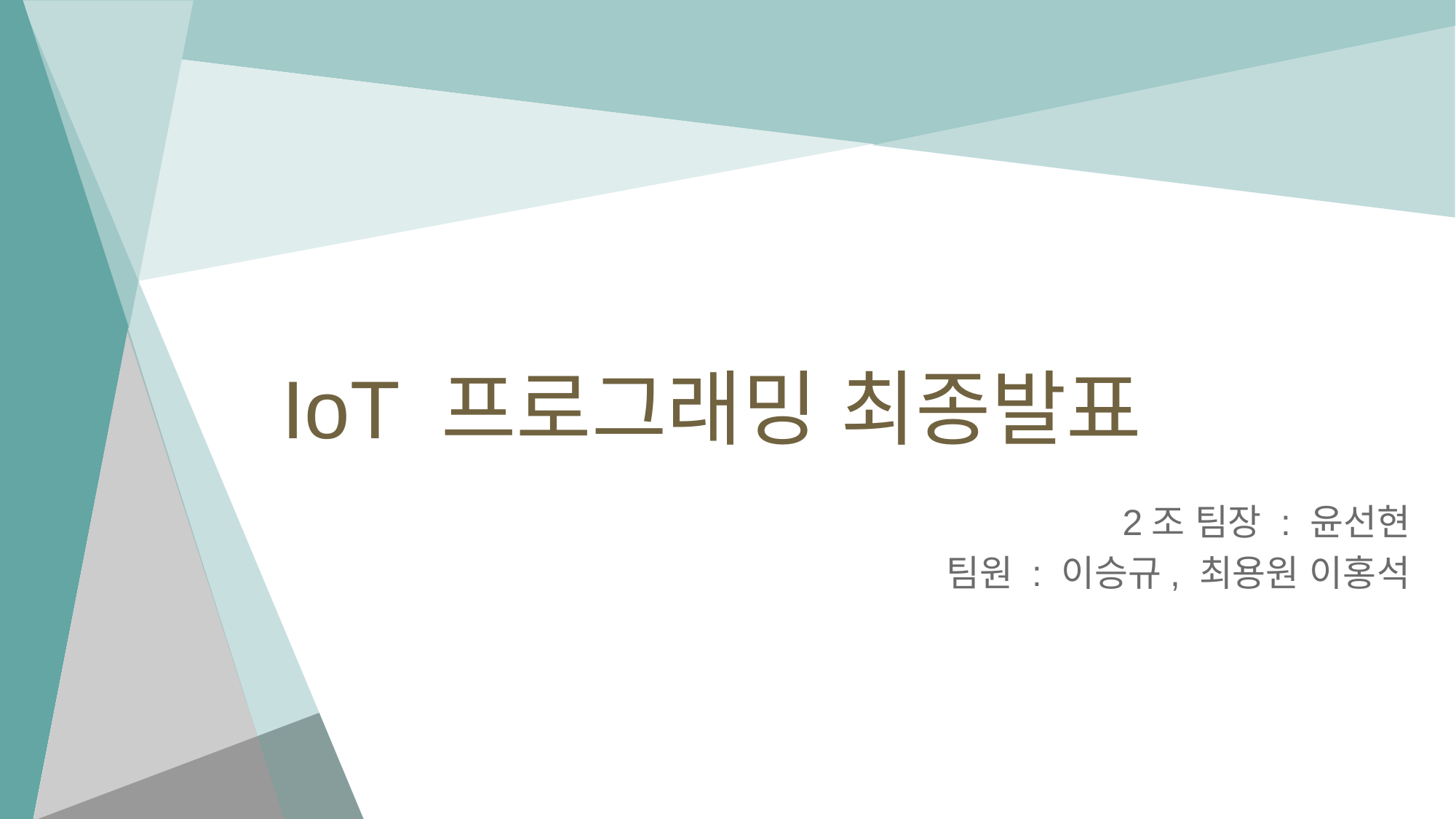

# IoT 프로그래밍 최종발표
2조 팀장 : 윤선현
팀원 : 이승규, 최용원 이홍석